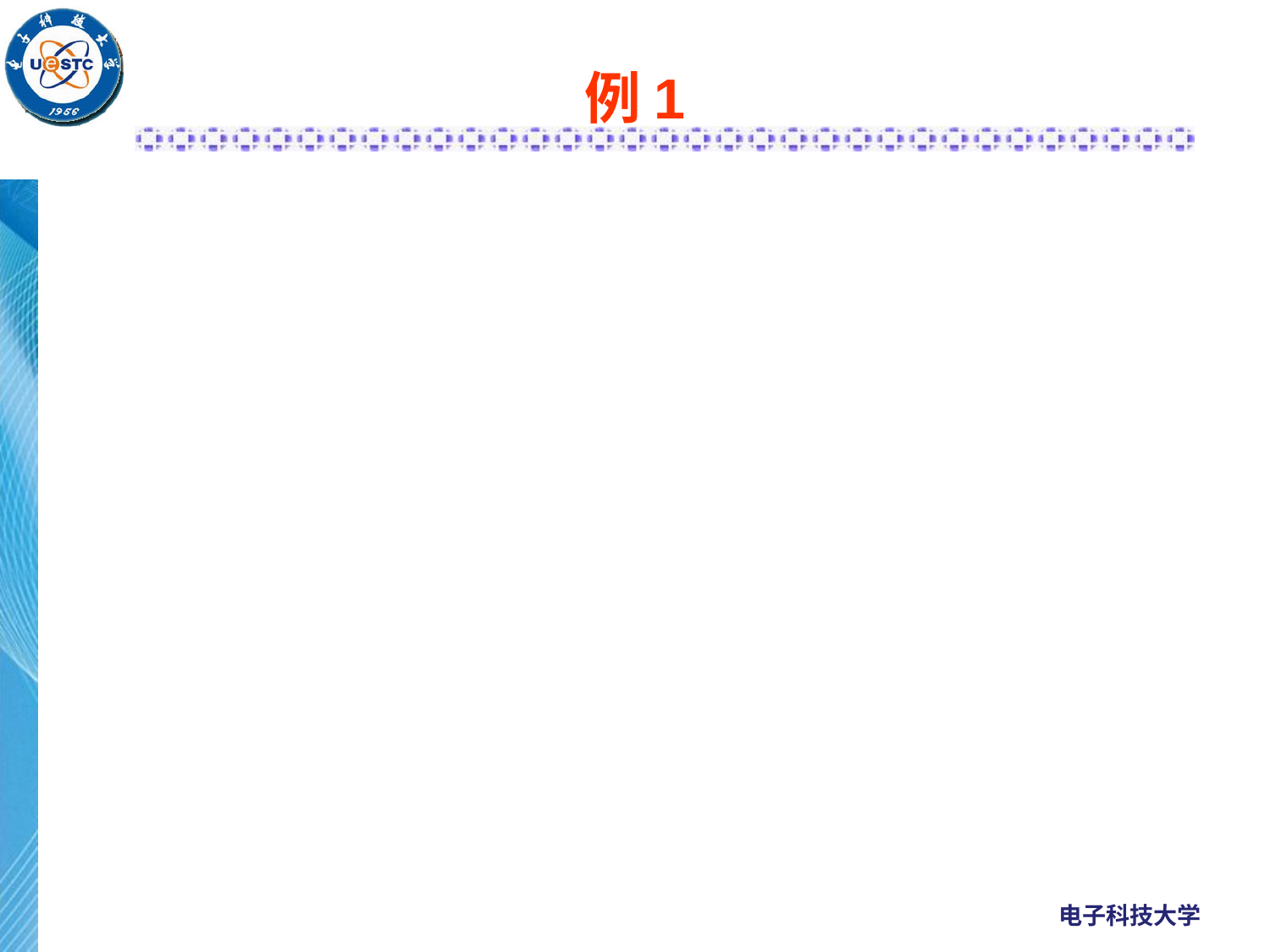

# 例1
        三个进程P1，P2，P3协作解决文件打印问题，P1将文件记录从磁盘读入内存的缓冲区1，每执行一次读一个记录；P2将缓冲区1的内容取出放到缓冲区2中；P3将缓冲区2的内容打印出来，每执行一次打印一个记录。缓冲区的大小和一个记录大小一样。
           用P、V操作来保证文件的正确打印。